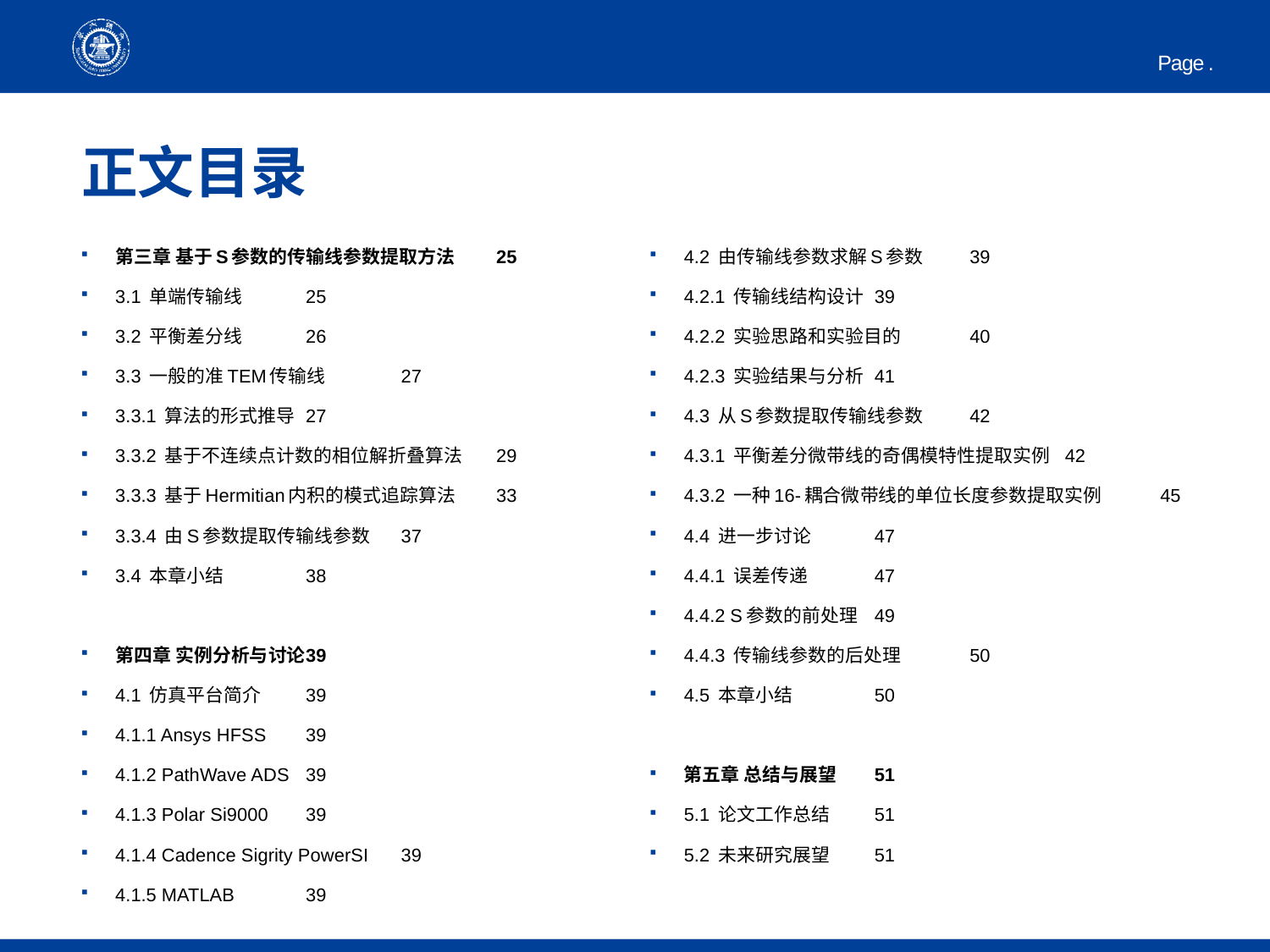

38
# 正文目录
第三章 基于S参数的传输线参数提取方法	25
3.1 单端传输线	25
3.2 平衡差分线	26
3.3 一般的准TEM传输线	27
3.3.1 算法的形式推导	27
3.3.2 基于不连续点计数的相位解折叠算法	29
3.3.3 基于Hermitian内积的模式追踪算法	33
3.3.4 由S参数提取传输线参数	37
3.4 本章小结	38

第四章 实例分析与讨论	39
4.1 仿真平台简介	39
4.1.1 Ansys HFSS	39
4.1.2 PathWave ADS	39
4.1.3 Polar Si9000	39
4.1.4 Cadence Sigrity PowerSI	39
4.1.5 MATLAB	39
4.2 由传输线参数求解S参数	39
4.2.1 传输线结构设计	39
4.2.2 实验思路和实验目的	40
4.2.3 实验结果与分析	41
4.3 从S参数提取传输线参数	42
4.3.1 平衡差分微带线的奇偶模特性提取实例	42
4.3.2 一种16-耦合微带线的单位长度参数提取实例	45
4.4 进一步讨论	47
4.4.1 误差传递	47
4.4.2 S参数的前处理	49
4.4.3 传输线参数的后处理	50
4.5 本章小结	50

第五章 总结与展望	51
5.1 论文工作总结	51
5.2 未来研究展望	51